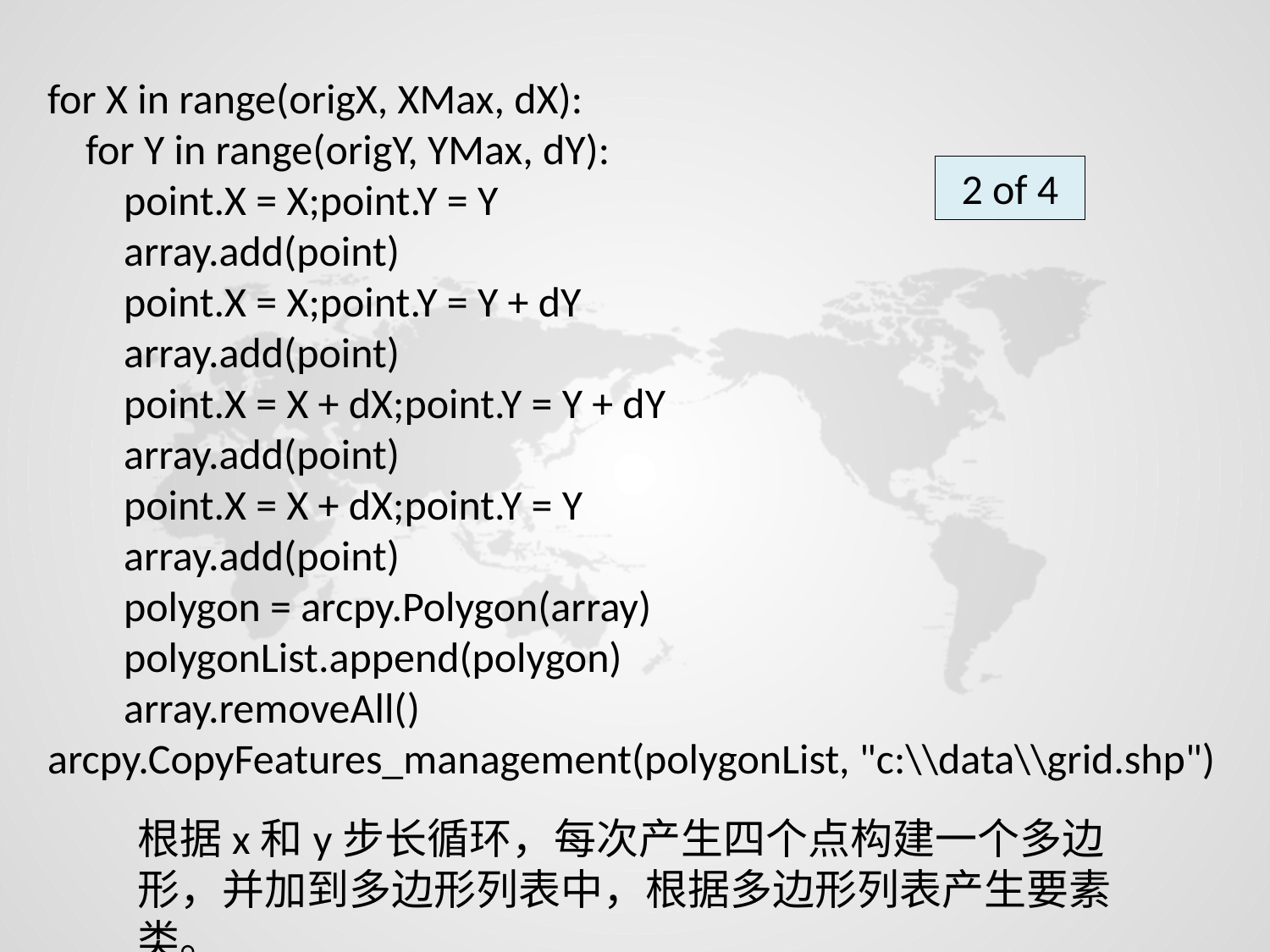

for X in range(origX, XMax, dX):
    for Y in range(origY, YMax, dY):
        point.X = X;point.Y = Y
        array.add(point)
        point.X = X;point.Y = Y + dY
        array.add(point)
        point.X = X + dX;point.Y = Y + dY
        array.add(point)
        point.X = X + dX;point.Y = Y
        array.add(point)
        polygon = arcpy.Polygon(array)
        polygonList.append(polygon)
        array.removeAll()
arcpy.CopyFeatures_management(polygonList, "c:\\data\\grid.shp")
2 of 4
根据x和y步长循环，每次产生四个点构建一个多边形，并加到多边形列表中，根据多边形列表产生要素类。